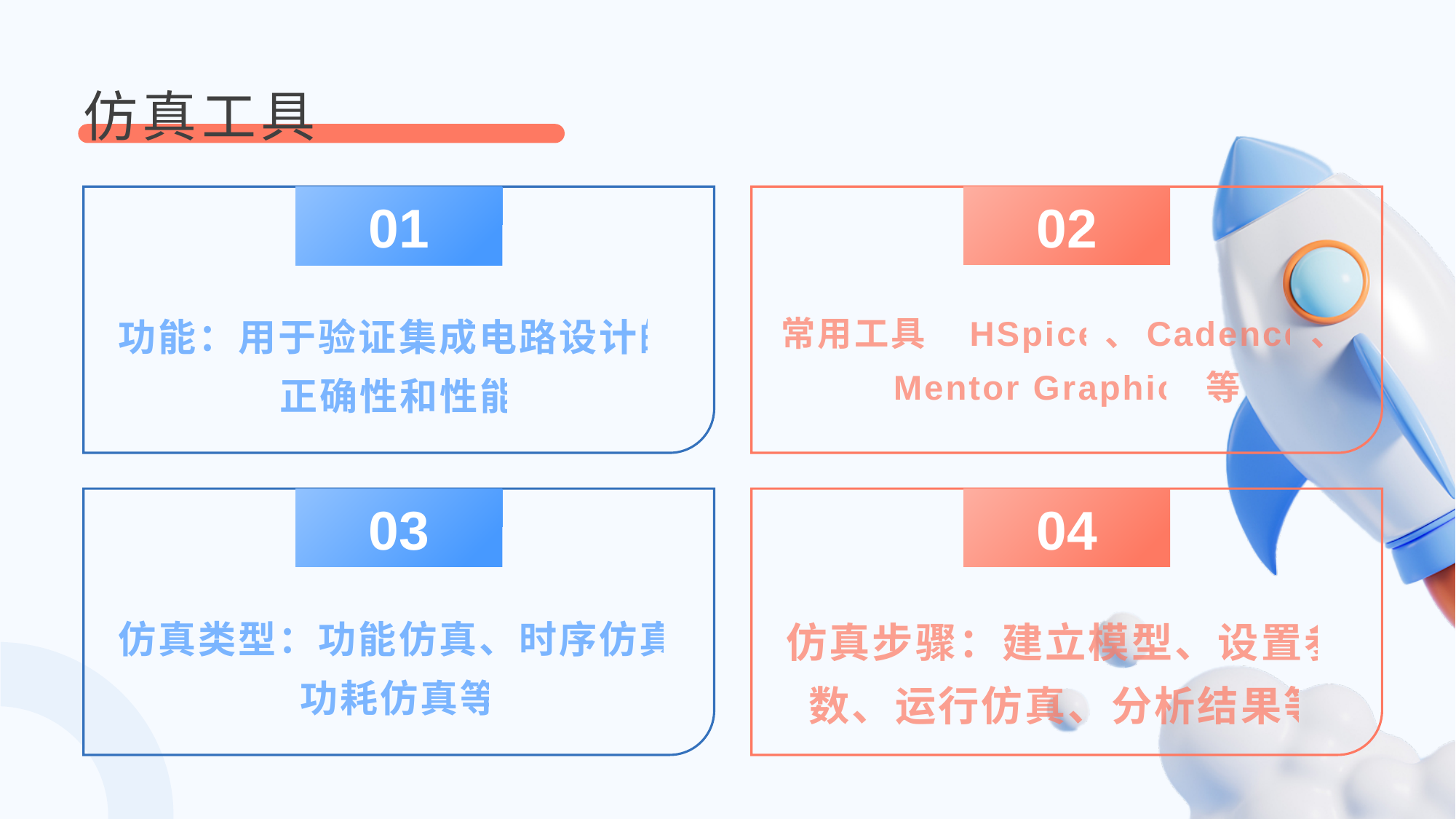

仿真工具

01

02
功能：用于验证集成电路设计的正确性和性能
常用工具：HSpice、Cadence、Mentor Graphics等

03

04
仿真类型：功能仿真、时序仿真、功耗仿真等
仿真步骤：建立模型、设置参数、运行仿真、分析结果等